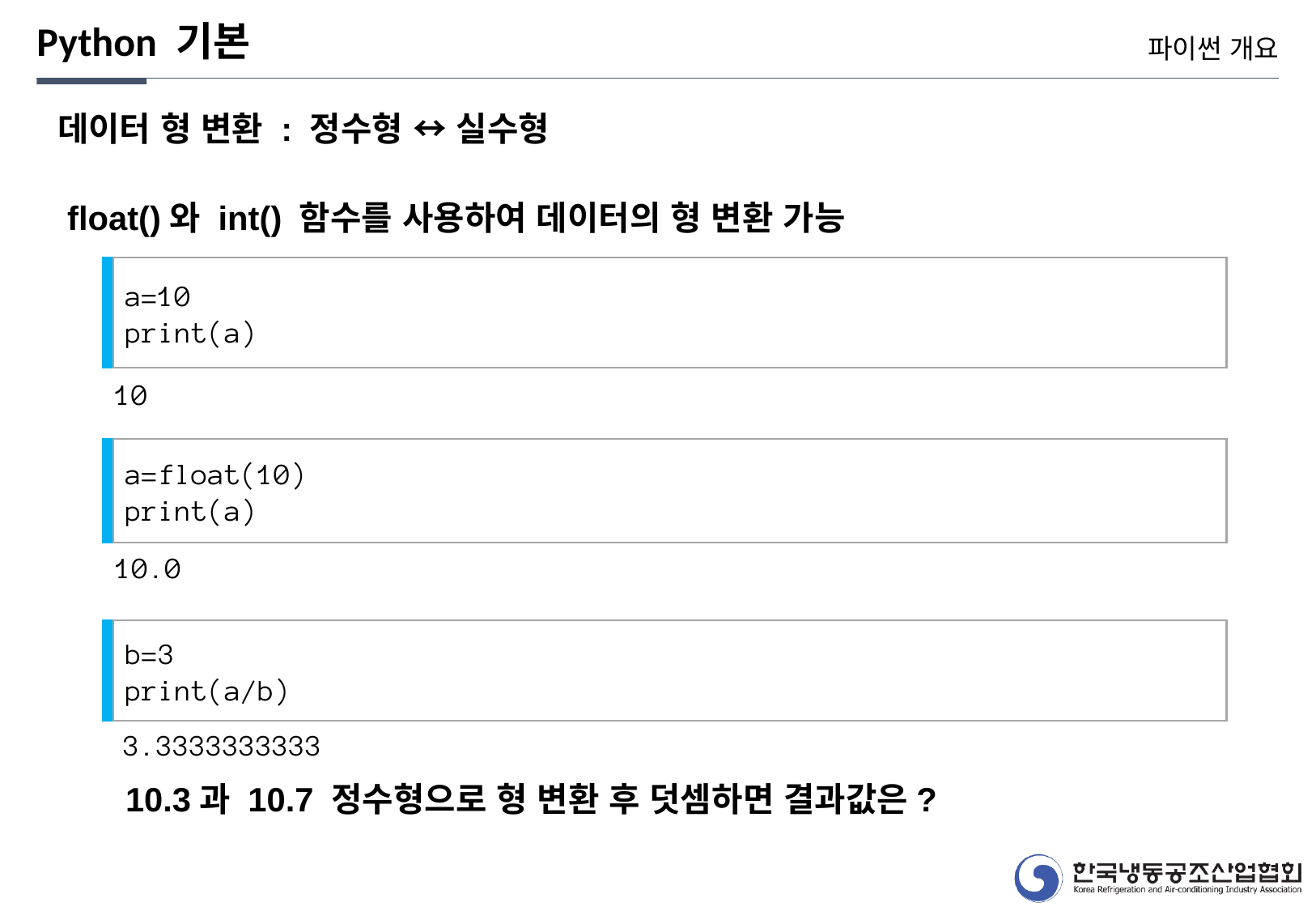

Python 기본
파이썬 개요
데이터 형 변환 : 정수형 ↔ 실수형
float()와 int() 함수를 사용하여 데이터의 형 변환 가능

a=10
print(a)
10
a=float(10)
print(a)

10.0

b=3
print(a/b)
3.3333333333
10.3과 10.7 정수형으로 형 변환 후 덧셈하면 결과값은?